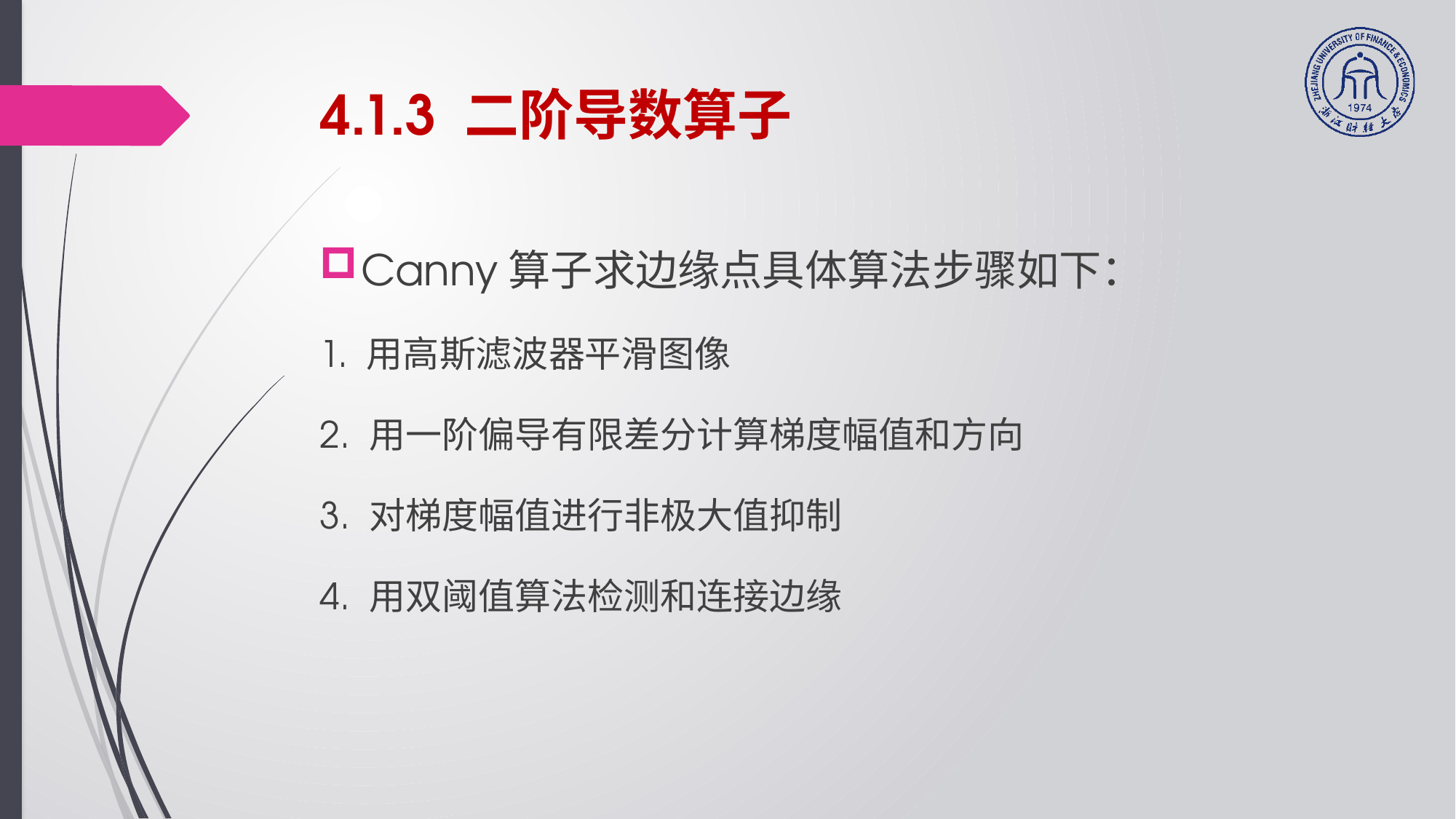

# 4.1.3 二阶导数算子
Canny算子求边缘点具体算法步骤如下：
1. 用高斯滤波器平滑图像
2. 用一阶偏导有限差分计算梯度幅值和方向
3. 对梯度幅值进行非极大值抑制
4. 用双阈值算法检测和连接边缘